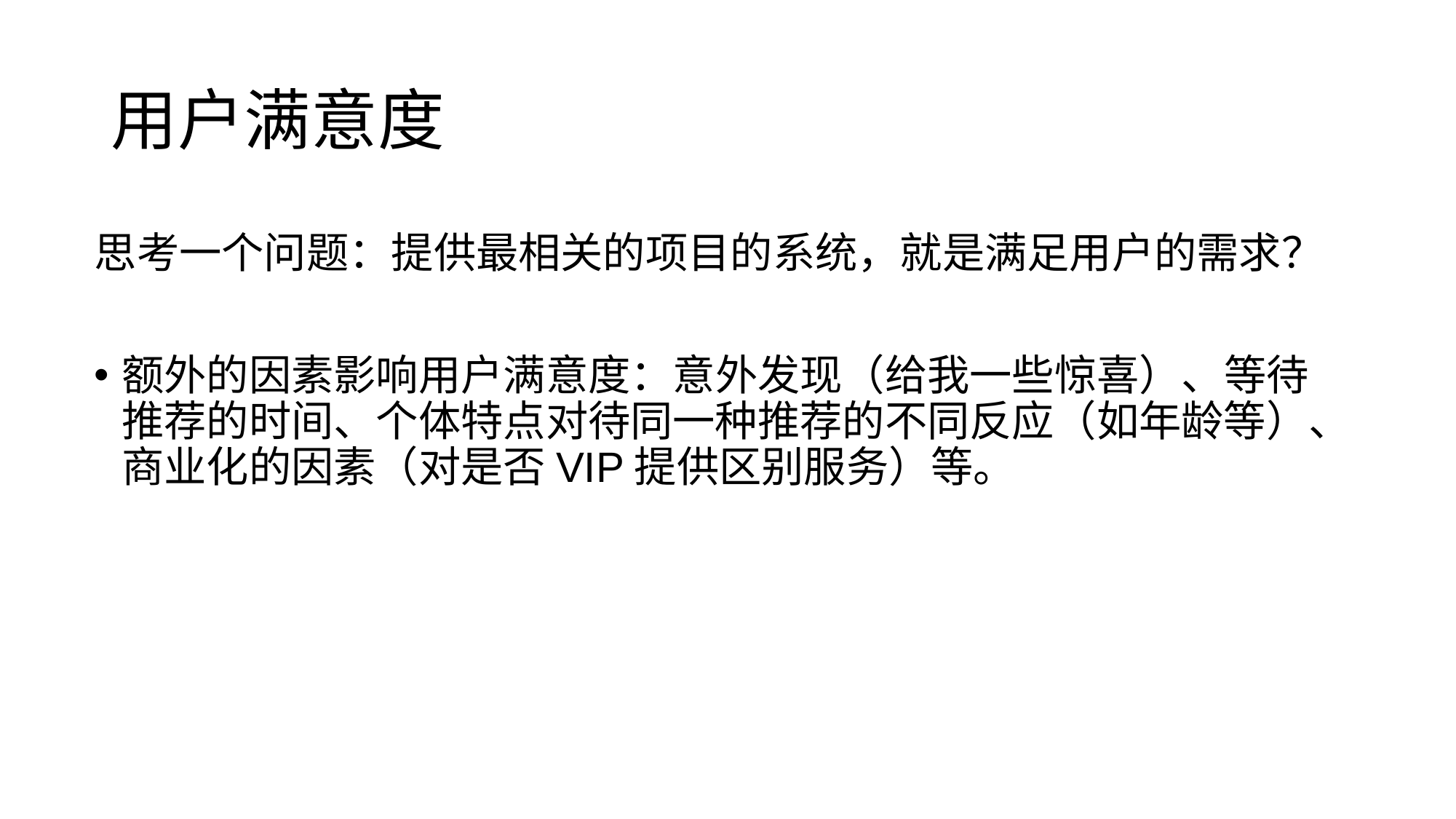

# 用户满意度
思考一个问题：提供最相关的项目的系统，就是满足用户的需求？

额外的因素影响用户满意度：意外发现（给我一些惊喜）、等待推荐的时间、个体特点对待同一种推荐的不同反应（如年龄等）、商业化的因素（对是否VIP提供区别服务）等。